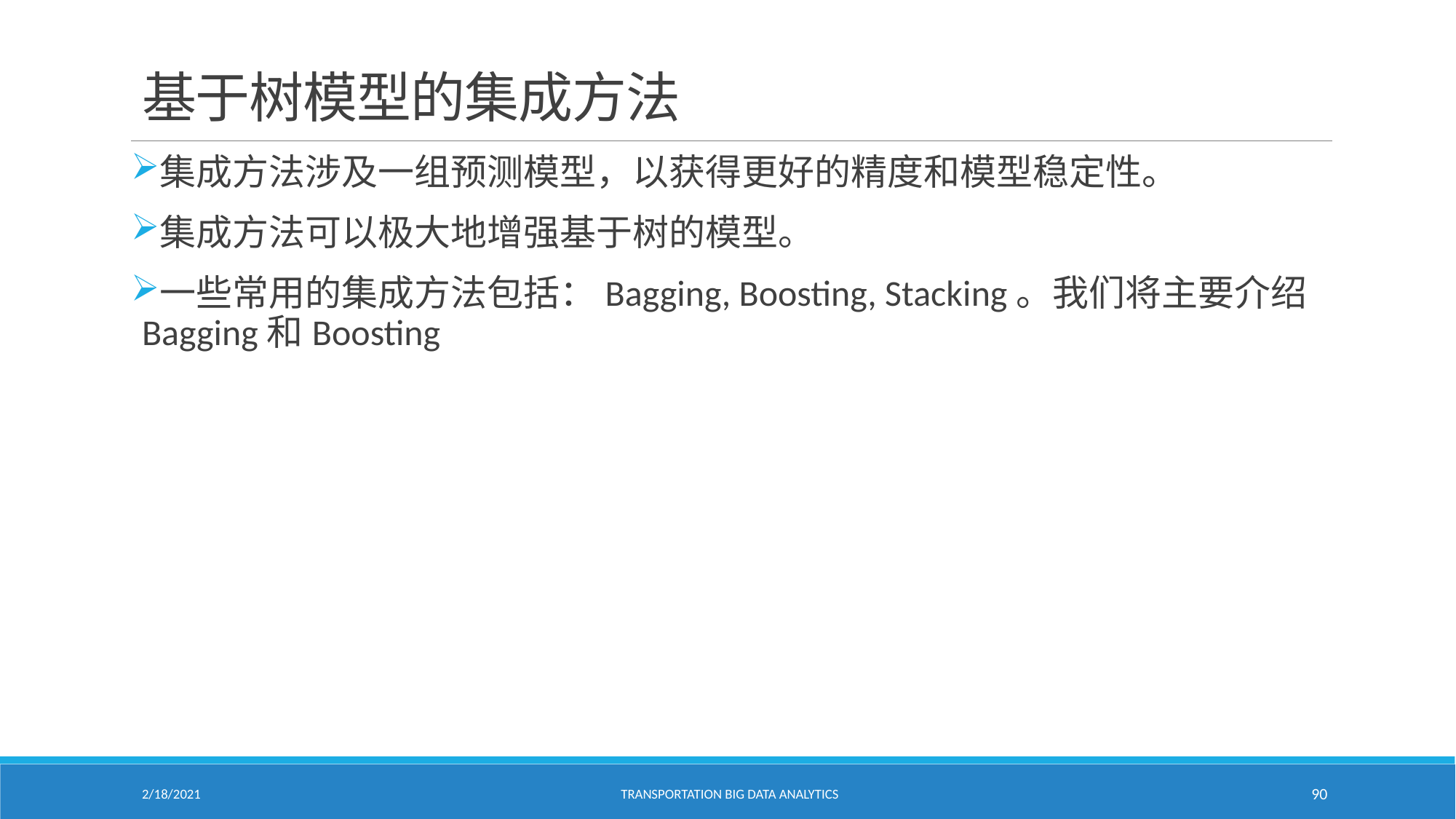

# 基于树模型的集成方法
集成方法涉及一组预测模型，以获得更好的精度和模型稳定性。
集成方法可以极大地增强基于树的模型。
一些常用的集成方法包括：Bagging, Boosting, Stacking。我们将主要介绍Bagging和Boosting
2/18/2021
Transportation Big Data Analytics
90